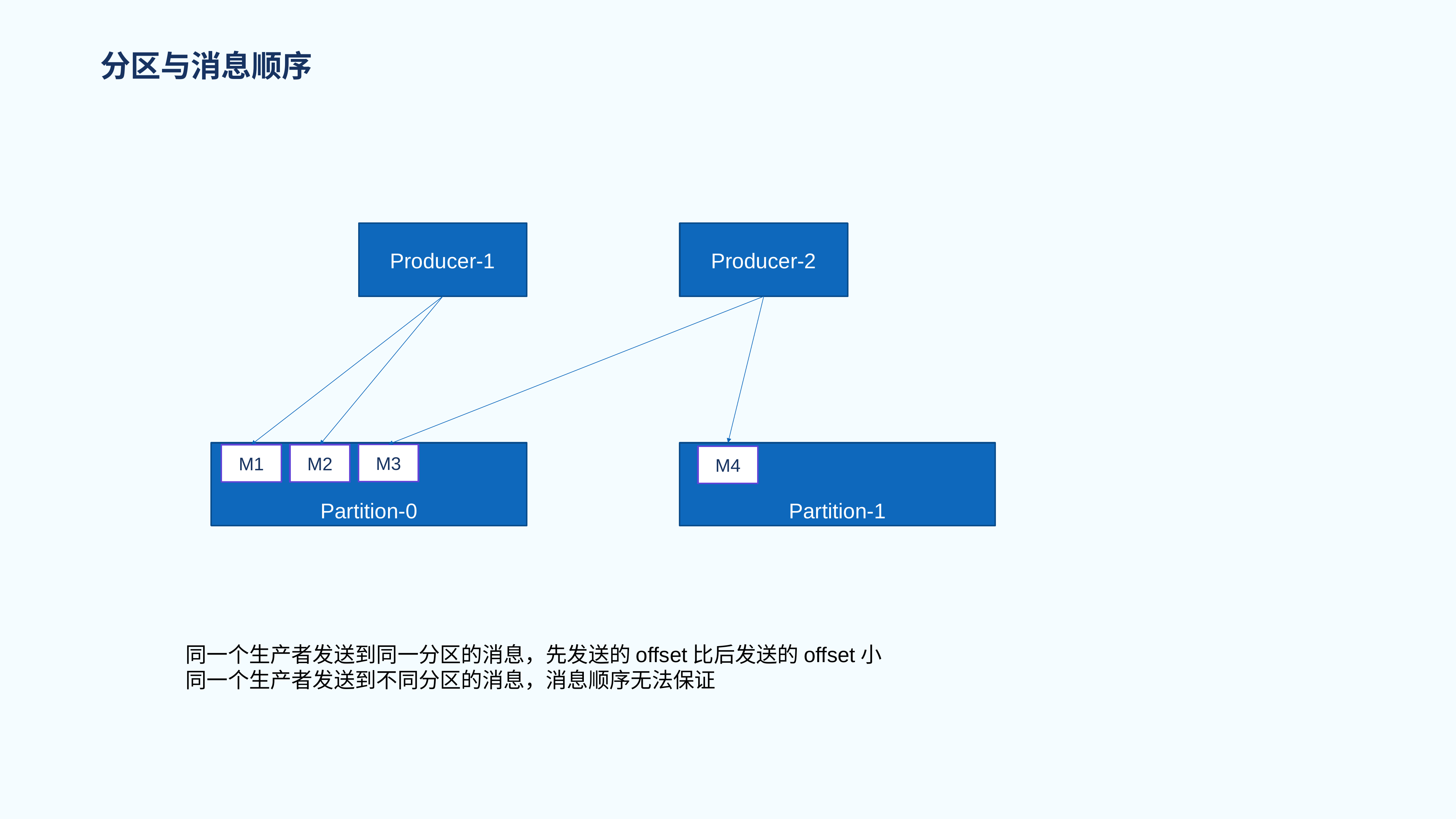

# 分区与消息顺序
Producer-1
Producer-2
Partition-0
Partition-1
M3
M1
M2
M4
同一个生产者发送到同一分区的消息，先发送的offset比后发送的offset小
同一个生产者发送到不同分区的消息，消息顺序无法保证